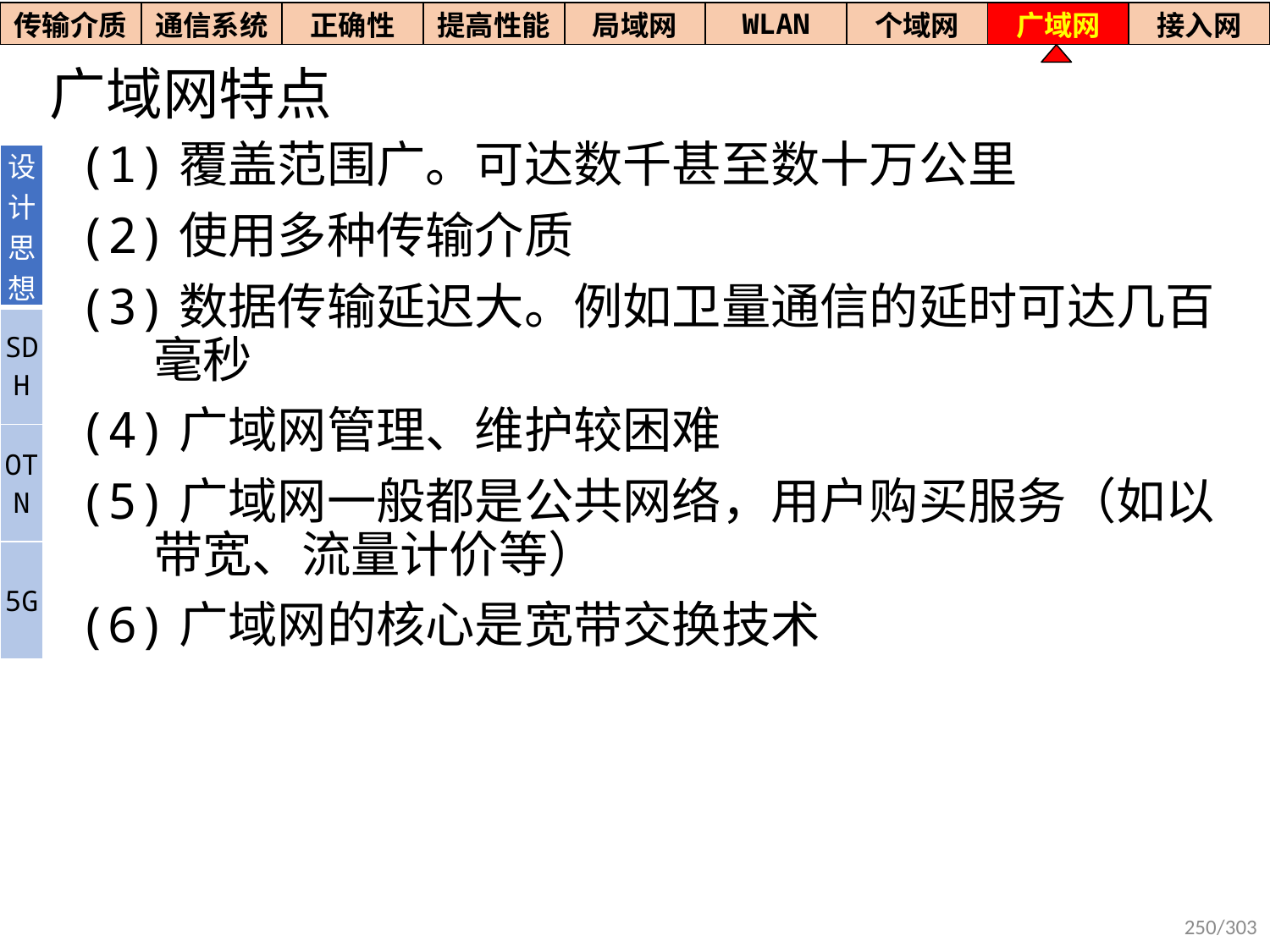

| 传输介质 | 通信系统 | 正确性 | 提高性能 | 局域网 | WLAN | 个域网 | 广域网 | 接入网 |
| --- | --- | --- | --- | --- | --- | --- | --- | --- |

# 广域网特点
(1)覆盖范围广。可达数千甚至数十万公里
(2)使用多种传输介质
(3)数据传输延迟大。例如卫量通信的延时可达几百毫秒
(4)广域网管理、维护较困难
(5)广域网一般都是公共网络，用户购买服务（如以带宽、流量计价等）
(6)广域网的核心是宽带交换技术

| 设计思想 |
| --- |
| SDH |
| OTN |
| 5G |
250/303